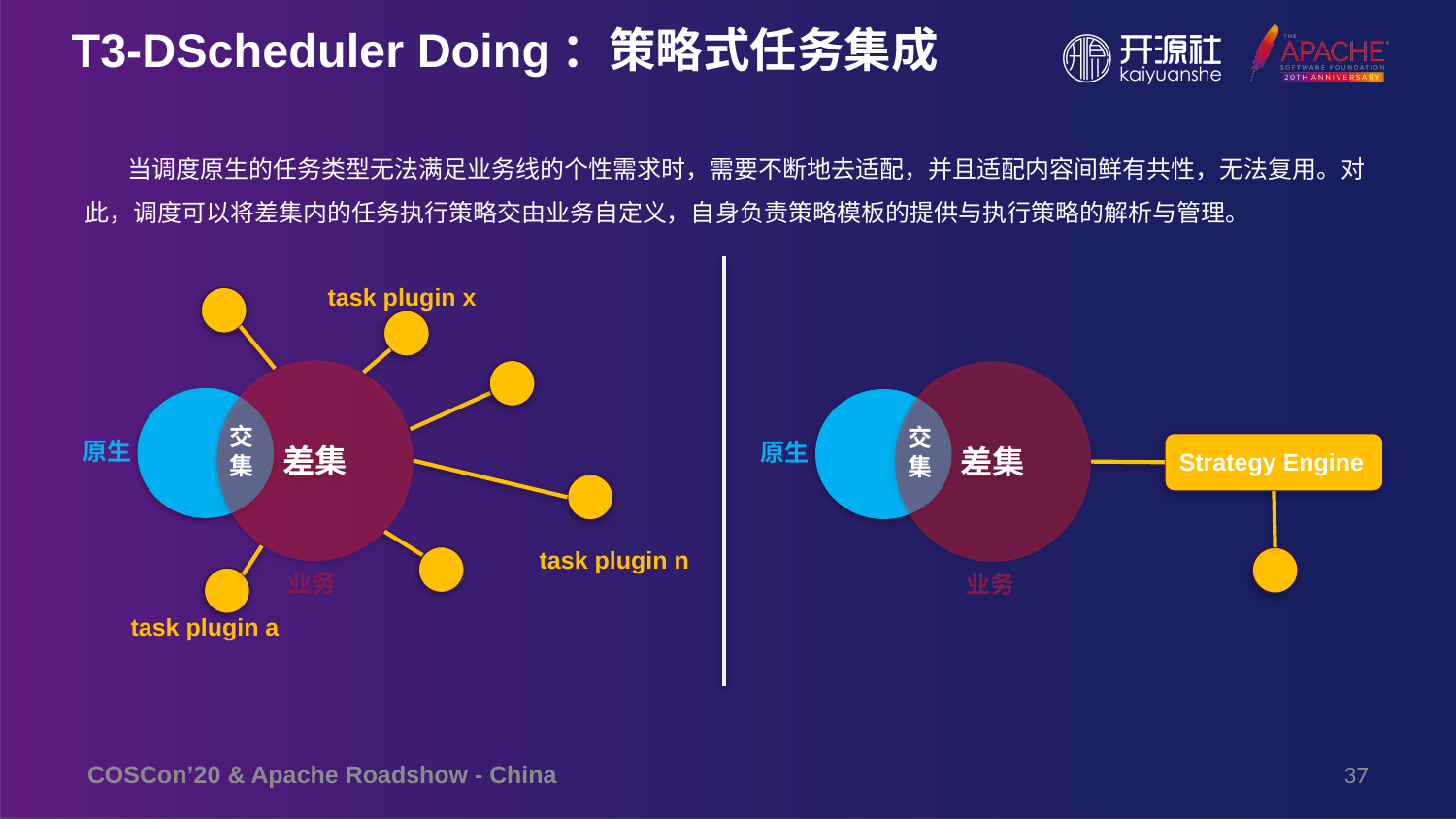

# T3-DScheduler Doing：策略式任务集成
       当调度原生的任务类型无法满足业务线的个性需求时，需要不断地去适配，并且适配内容间鲜有共性，无法复用。对此，调度可以将差集内的任务执行策略交由业务自定义，自身负责策略模板的提供与执行策略的解析与管理。
task plugin x

差集

差集

交集
交集
原生
原生

Strategy Engine

task plugin n

业务
业务

task plugin a
37